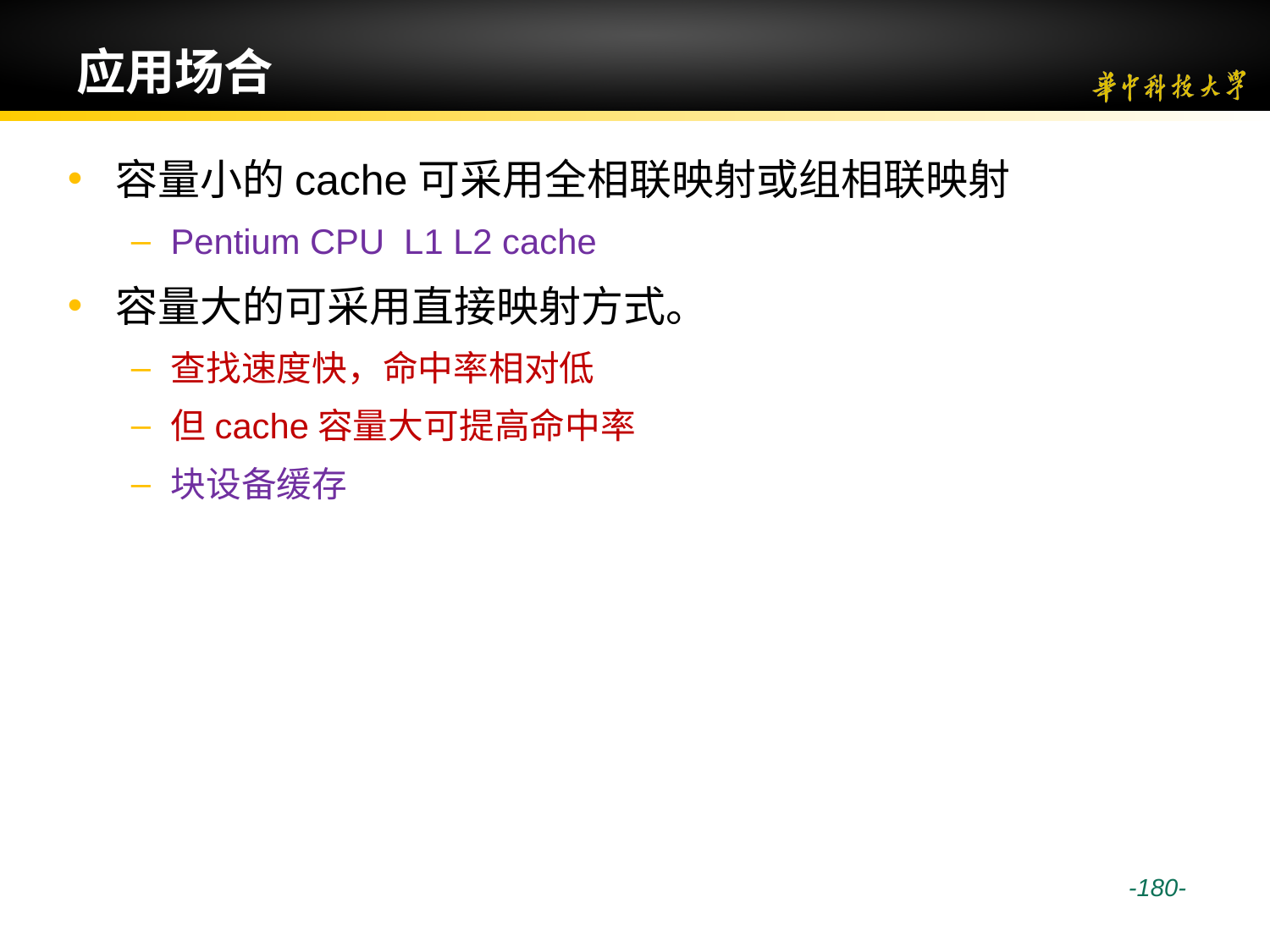

# 应用场合
容量小的cache可采用全相联映射或组相联映射
Pentium CPU  L1 L2 cache
容量大的可采用直接映射方式。
查找速度快，命中率相对低
但cache容量大可提高命中率
块设备缓存
 -180-